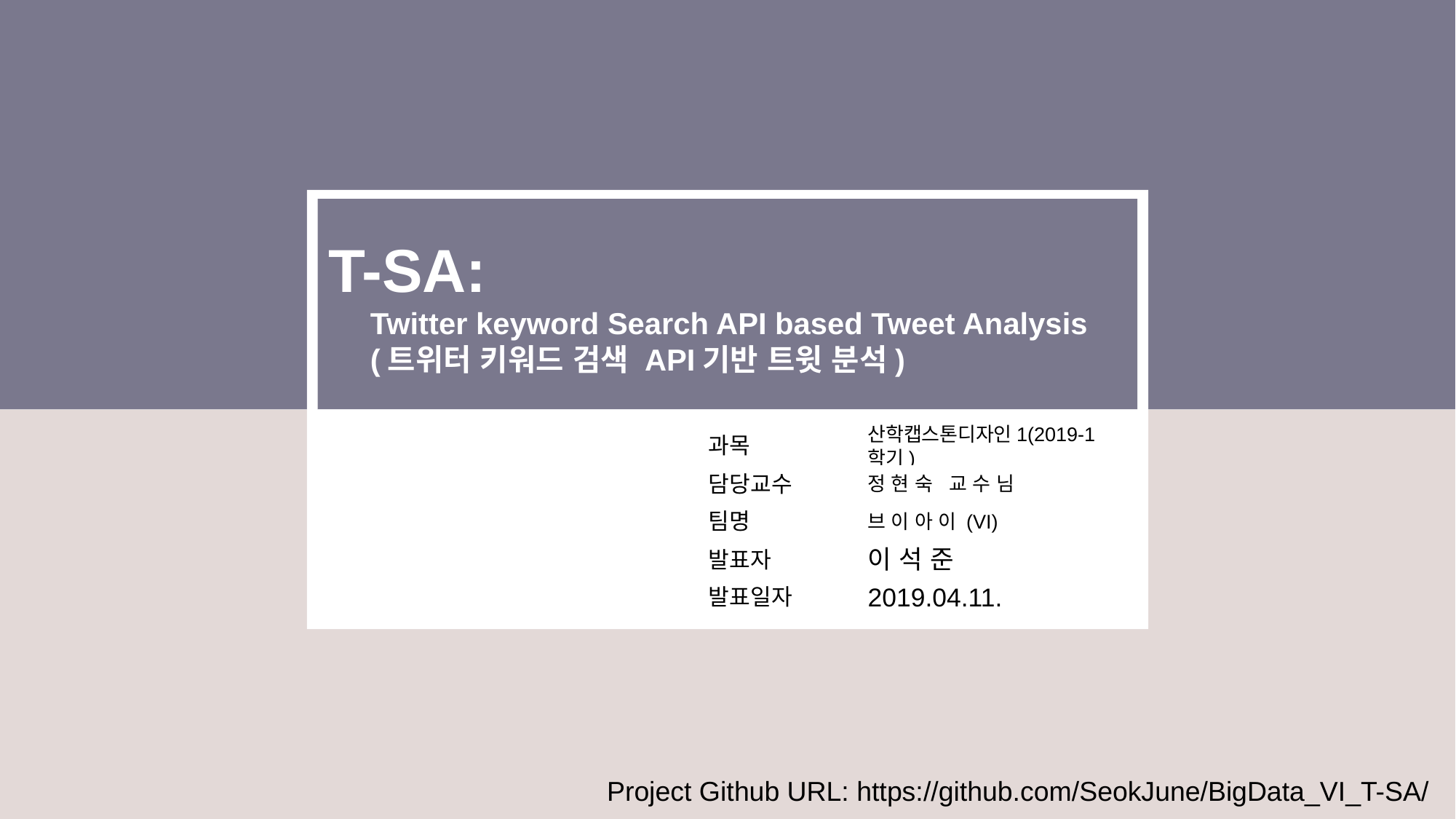

T-SA:
     Twitter keyword Search API based Tweet Analysis
     (트위터 키워드 검색 API기반 트윗 분석)

과목
산학캡스톤디자인1(2019-1학기)
담당교수
정 현 숙   교 수 님
팀명
브 이 아 이 (VI)
발표자
이 석 준
발표일자
2019.04.11.
Project Github URL: https://github.com/SeokJune/BigData_VI_T-SA/